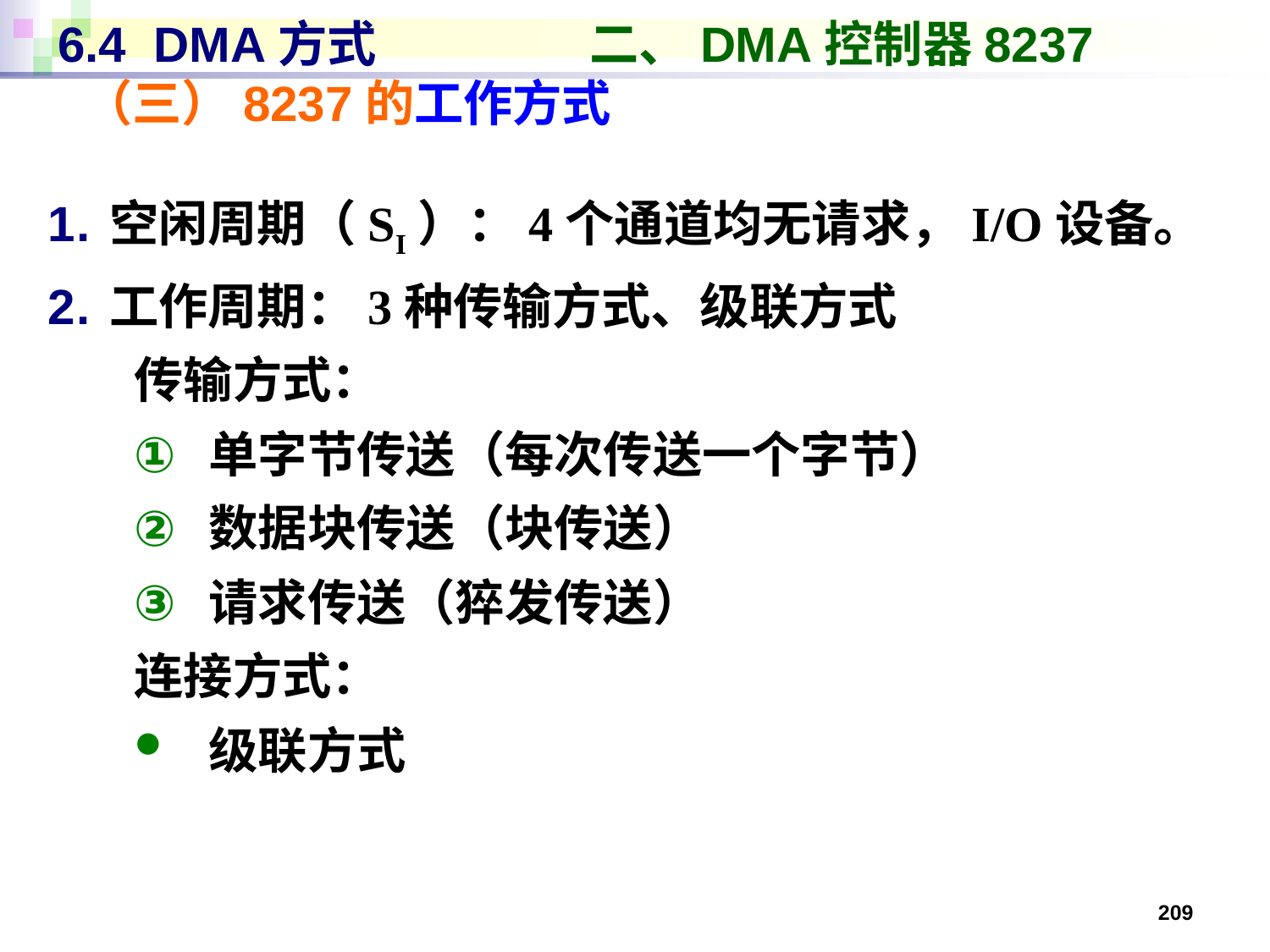

# 6.4  DMA方式                   二、DMA控制器8237 （三）8237的工作方式
空闲周期（SI）：4个通道均无请求，I/O设备。
工作周期：3种传输方式、级联方式
传输方式：
单字节传送（每次传送一个字节）
数据块传送（块传送）
请求传送（猝发传送）
连接方式：
级联方式
209